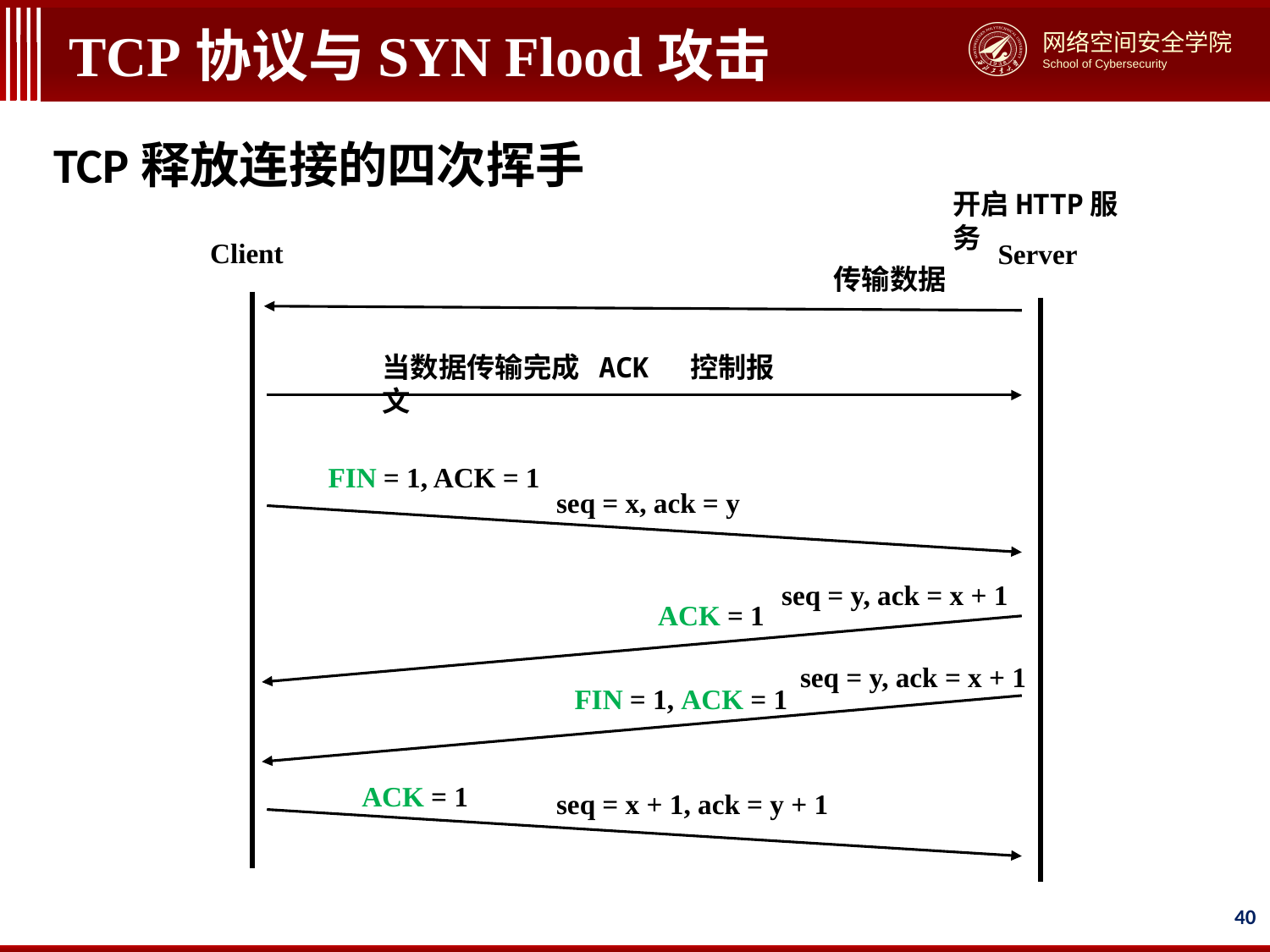

# TCP协议与SYN Flood攻击
TCP释放连接的四次挥手
开启HTTP服务
Client
Server
传输数据
当数据传输完成  ACK  控制报文
FIN = 1, ACK = 1
seq = x, ack = y
seq = y, ack = x + 1
ACK = 1
seq = y, ack = x + 1
FIN = 1, ACK = 1
ACK = 1
seq = x + 1, ack = y + 1